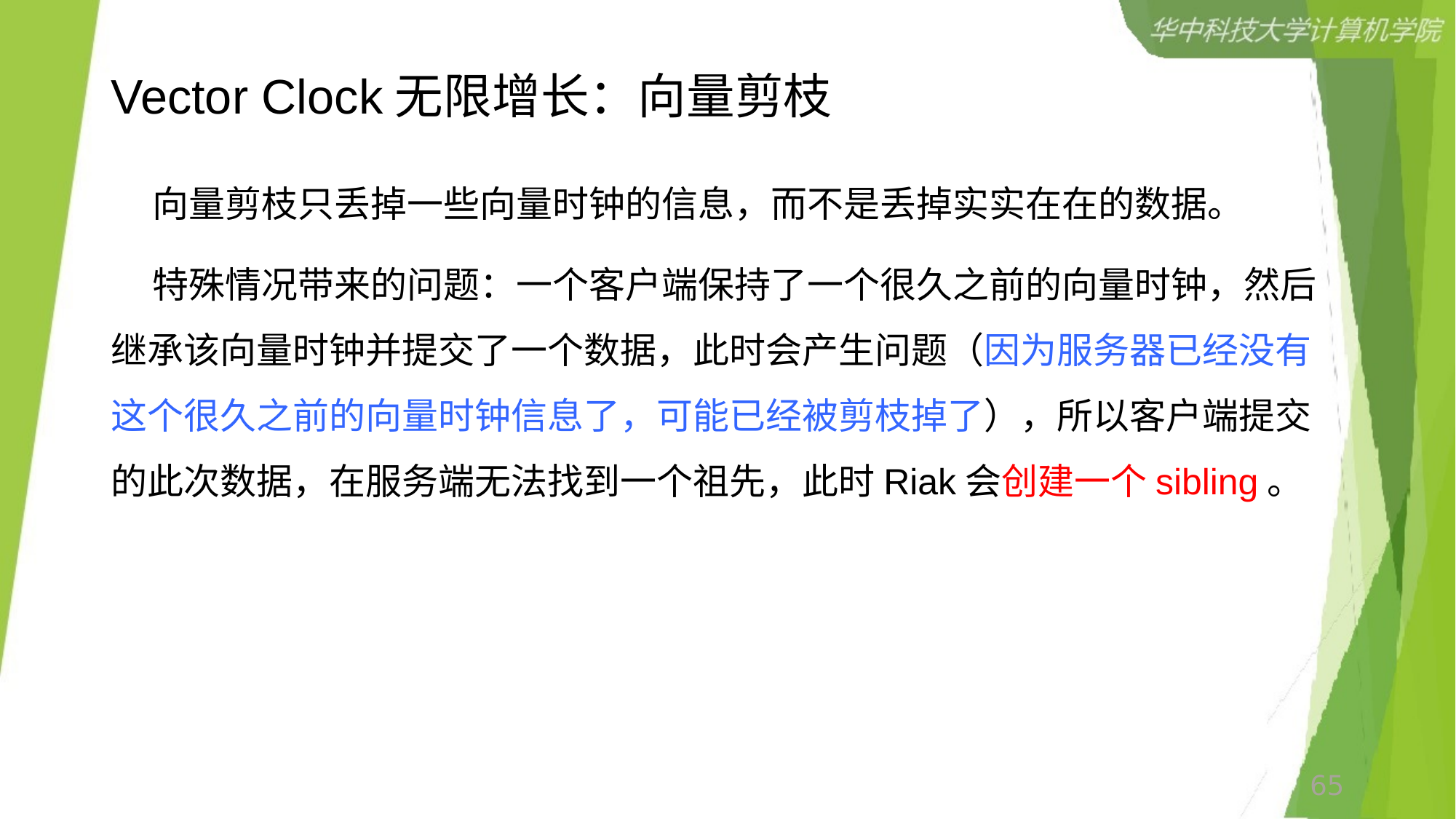

# Vector Clock无限增长：向量剪枝
    向量剪枝只丢掉一些向量时钟的信息，而不是丢掉实实在在的数据。
    特殊情况带来的问题：一个客户端保持了一个很久之前的向量时钟，然后继承该向量时钟并提交了一个数据，此时会产生问题（因为服务器已经没有这个很久之前的向量时钟信息了，可能已经被剪枝掉了），所以客户端提交的此次数据，在服务端无法找到一个祖先，此时Riak会创建一个sibling。
65